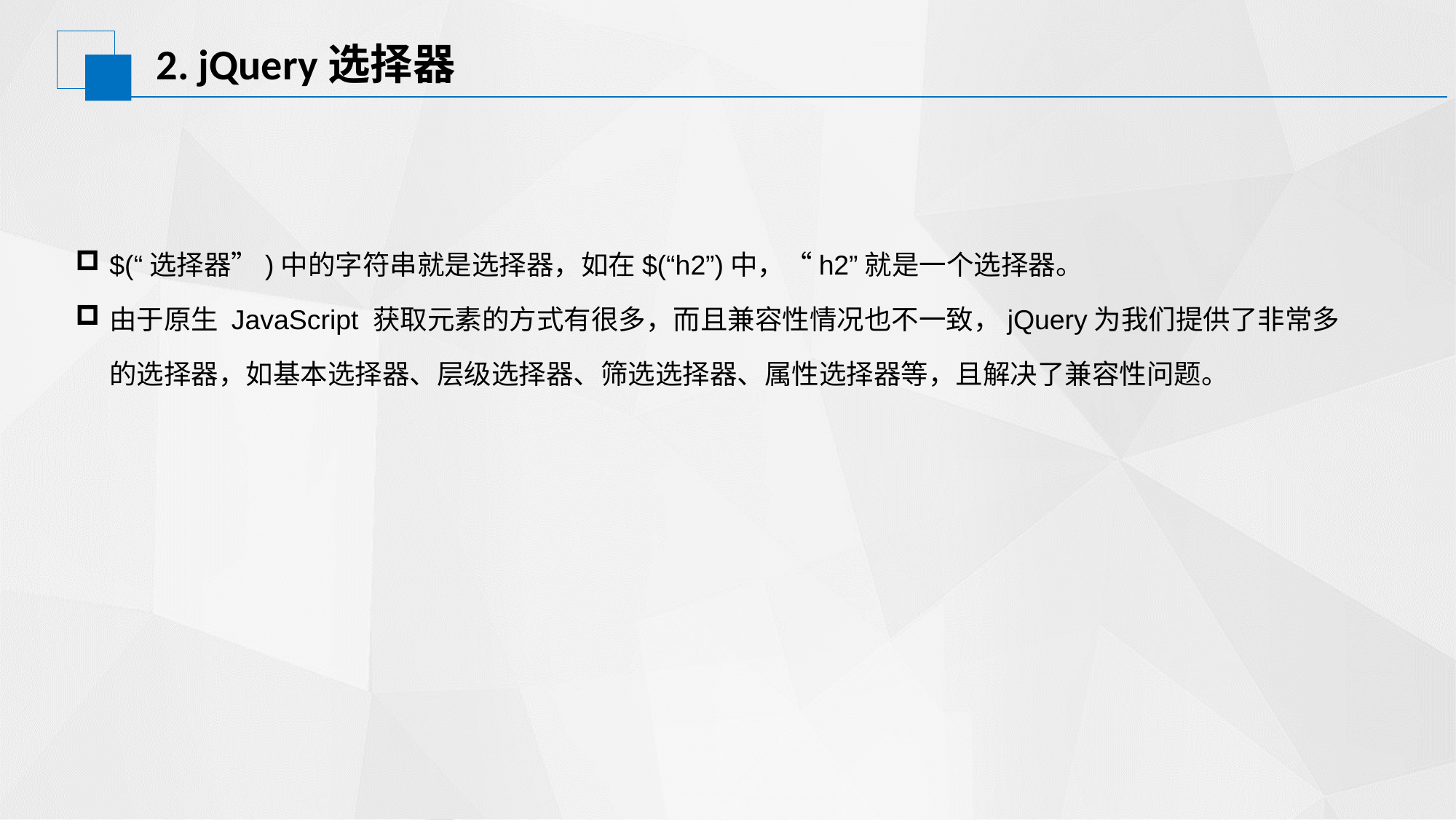

# 2. jQuery选择器
$(“选择器”)中的字符串就是选择器，如在$(“h2”)中，“h2”就是一个选择器。
由于原生 JavaScript 获取元素的方式有很多，而且兼容性情况也不一致，jQuery为我们提供了非常多的选择器，如基本选择器、层级选择器、筛选选择器、属性选择器等，且解决了兼容性问题。